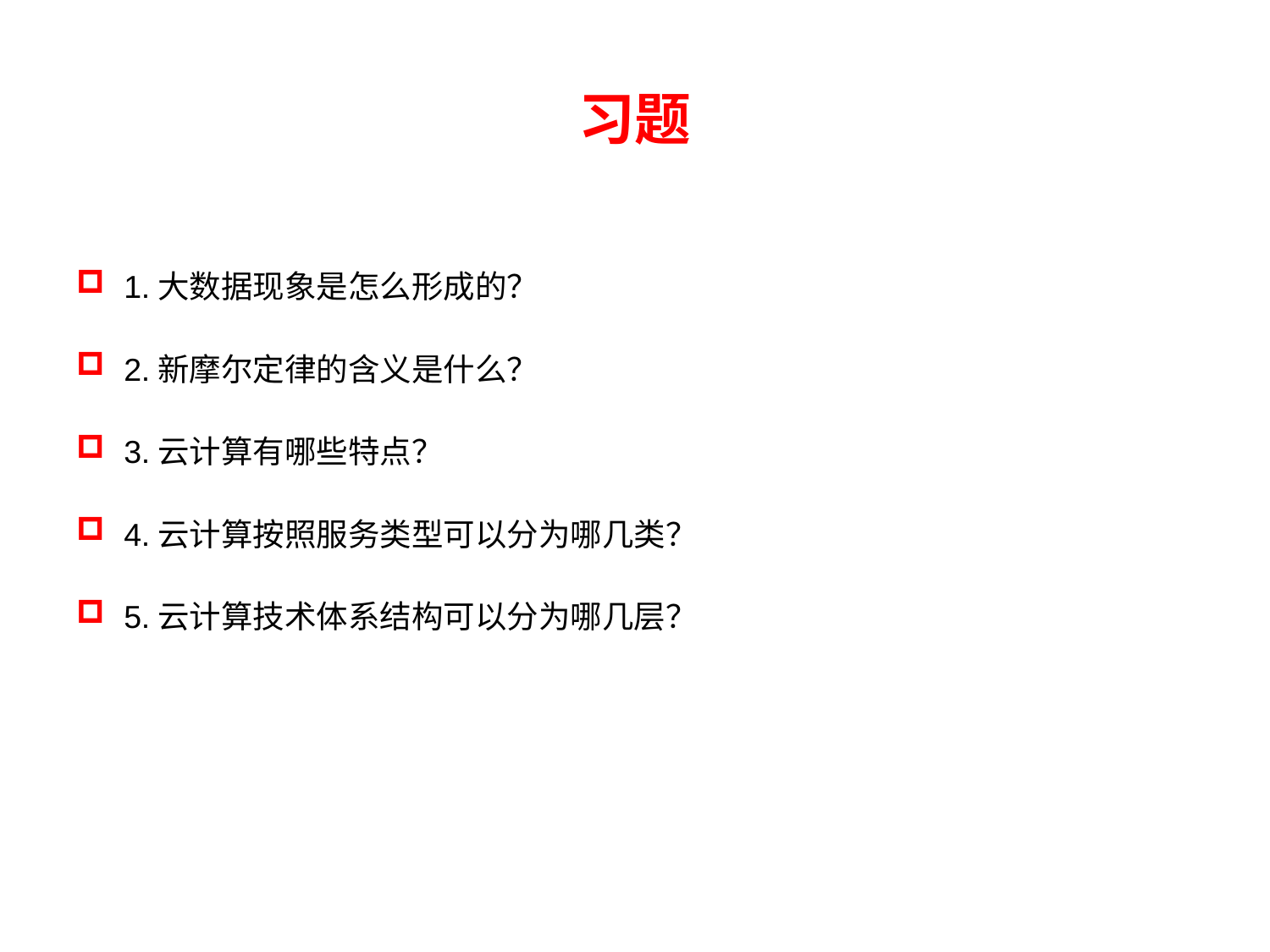

# 习题
1.大数据现象是怎么形成的？
2.新摩尔定律的含义是什么？
3.云计算有哪些特点？
4.云计算按照服务类型可以分为哪几类？
5.云计算技术体系结构可以分为哪几层？